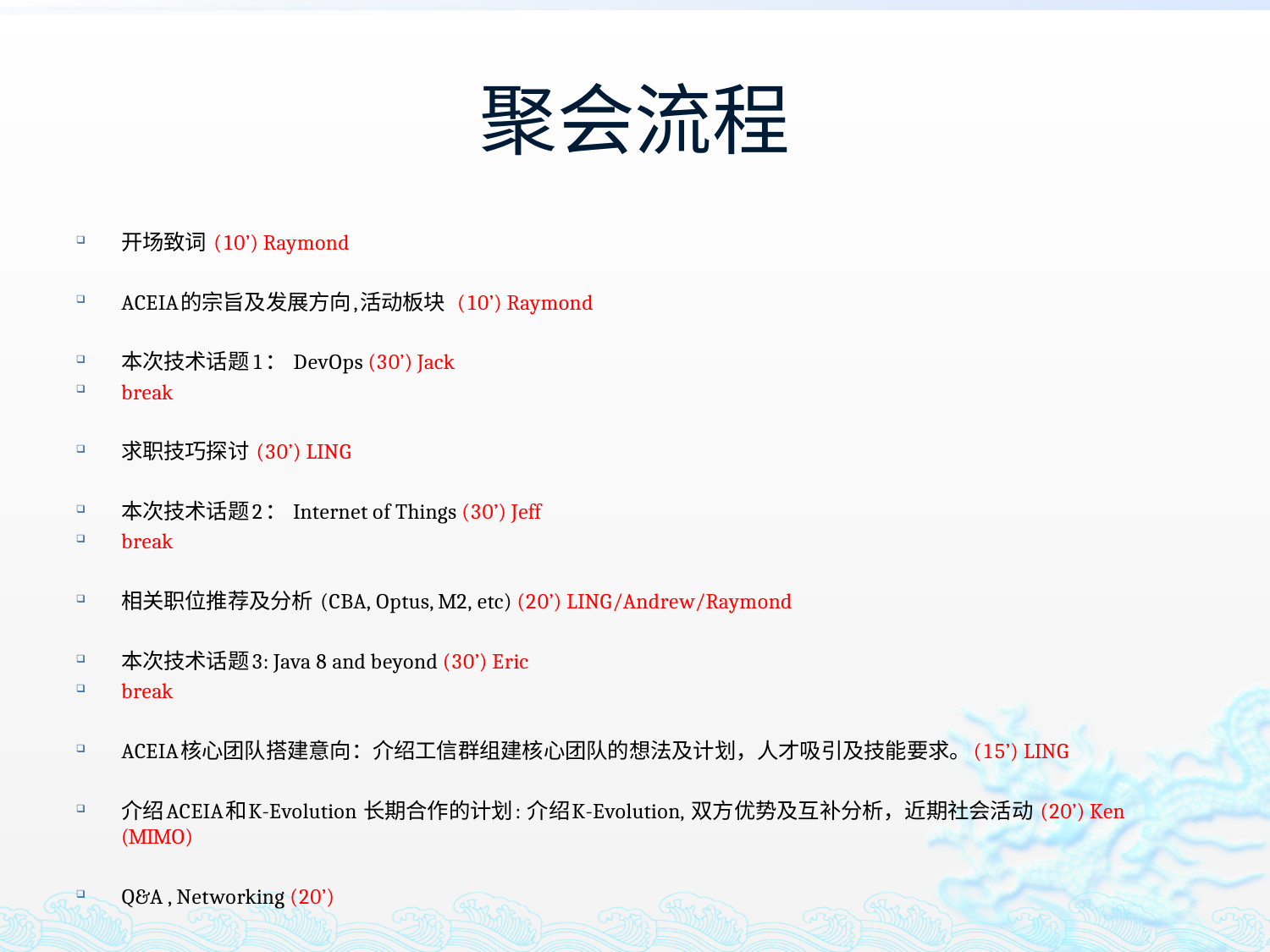

# 聚会流程
开场致词 (10’) Raymond

ACEIA的宗旨及发展方向,活动板块  (10’) Raymond

本次技术话题1： DevOps (30’) Jack
break

求职技巧探讨 (30’) LING

本次技术话题2： Internet of Things (30’) Jeff
break

相关职位推荐及分析 (CBA, Optus, M2, etc) (20’) LING/Andrew/Raymond

本次技术话题3: Java 8 and beyond (30’) Eric
break

ACEIA核心团队搭建意向：介绍工信群组建核心团队的想法及计划，人才吸引及技能要求。(15’) LING

介绍ACEIA和K-Evolution 长期合作的计划: 介绍K-Evolution, 双方优势及互补分析，近期社会活动 (20’) Ken (MIMO)

Q&A , Networking (20’)